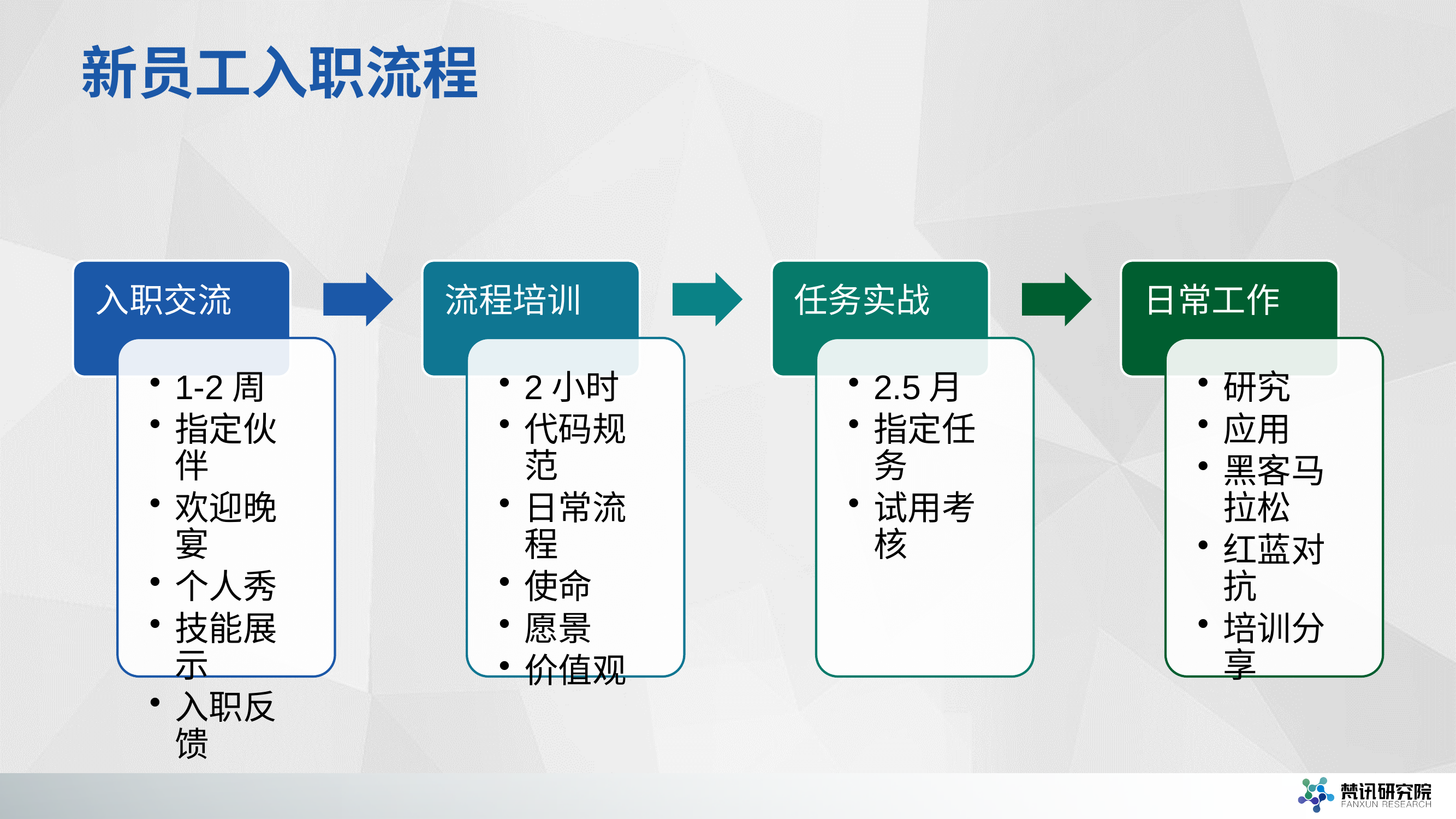

# 新员工入职流程
入职交流
1-2周
指定伙伴
欢迎晚宴
个人秀
技能展示
入职反馈

流程培训
2小时
代码规范
日常流程
使命
愿景
价值观

任务实战
2.5月
指定任务
试用考核

日常工作
研究
应用
黑客马拉松
红蓝对抗
培训分享